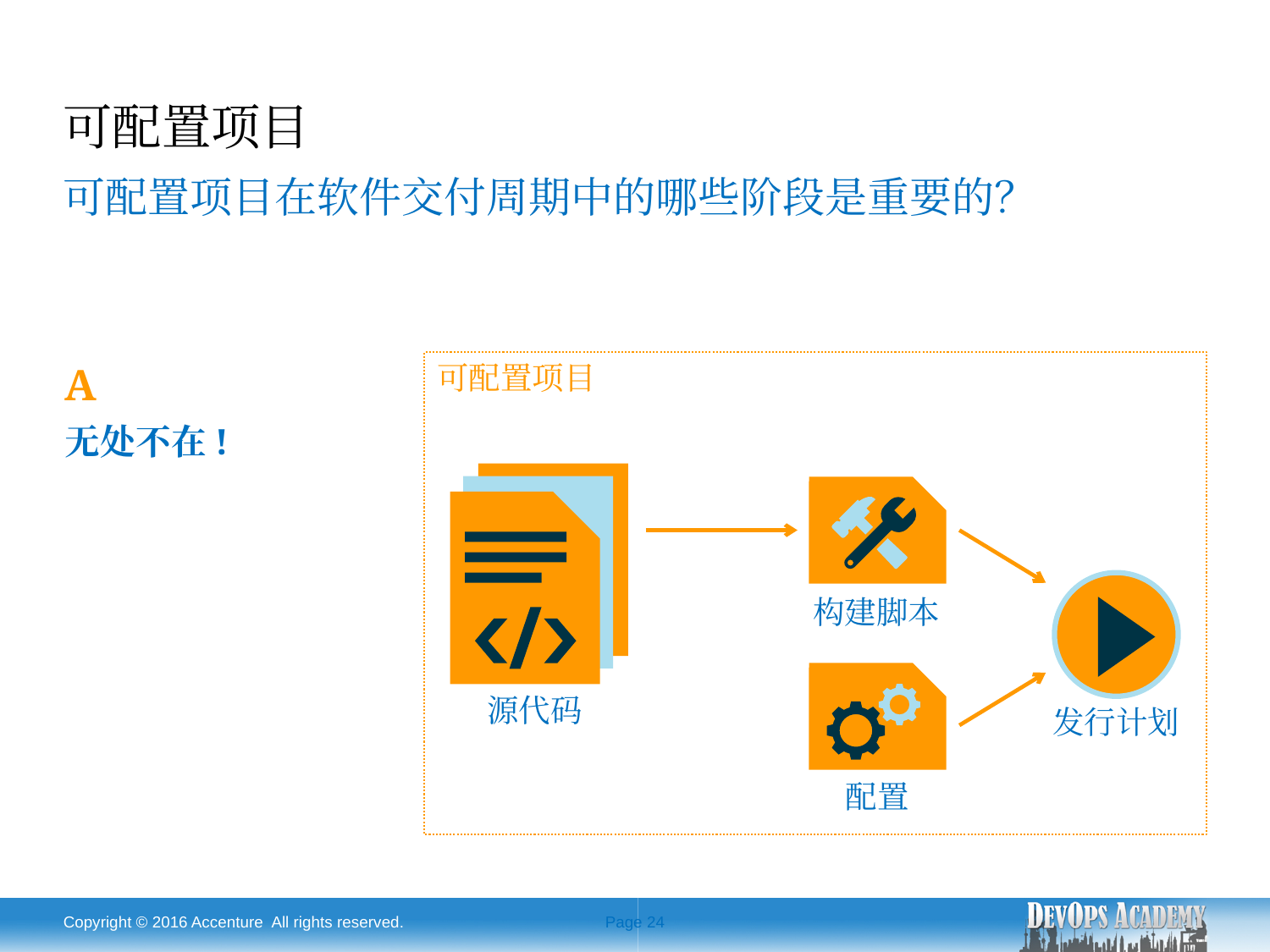

# 可配置项目
可配置项目在软件交付周期中的哪些阶段是重要的？
A
无处不在!

可配置项目

构建脚本

源代码
发行计划
配置
Copyright © 2016 Accenture  All rights reserved.
Page 24